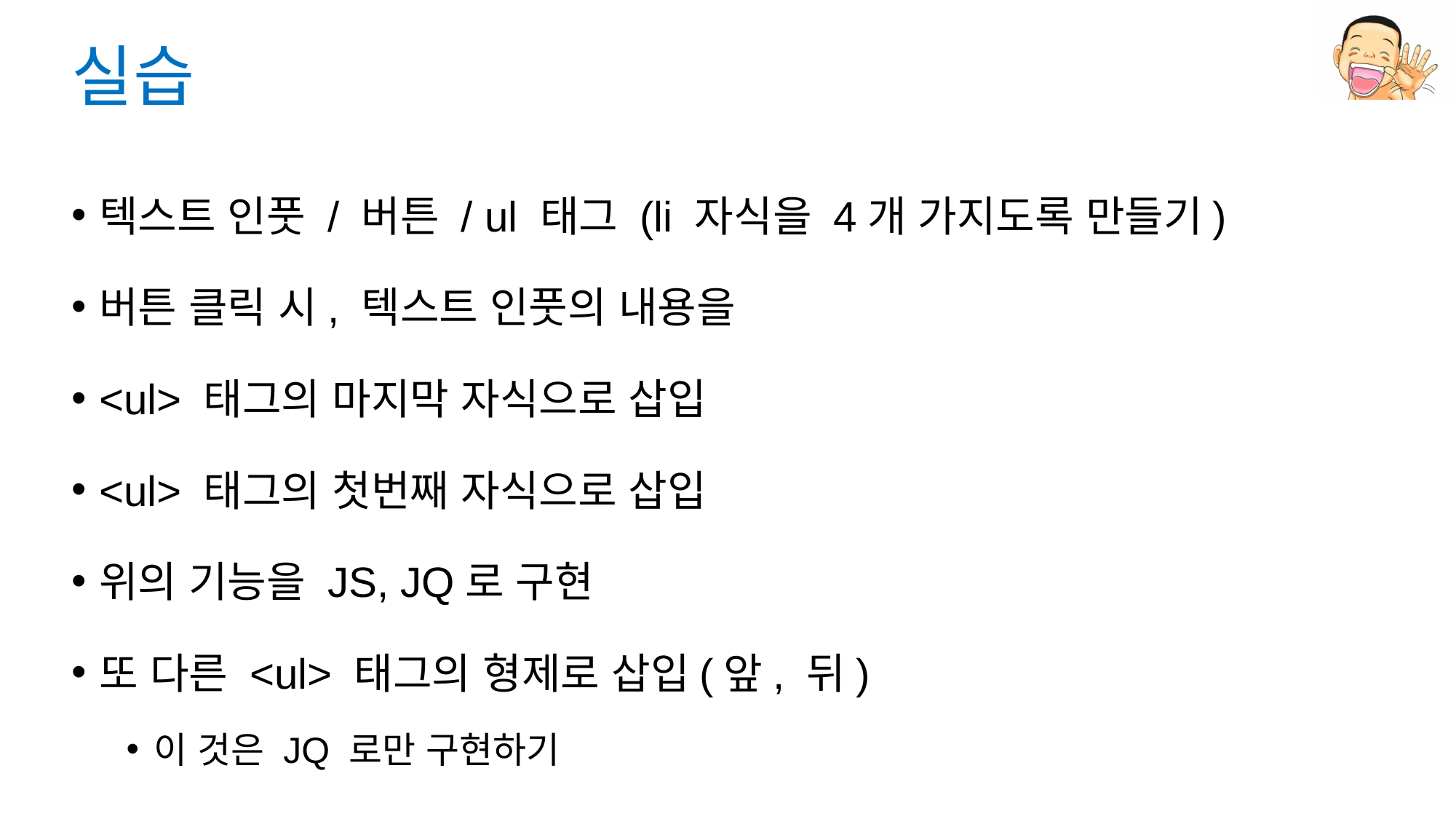

# 실습
텍스트 인풋 / 버튼 / ul 태그 (li 자식을 4개 가지도록 만들기)
버튼 클릭 시, 텍스트 인풋의 내용을
<ul> 태그의 마지막 자식으로 삽입
<ul> 태그의 첫번째 자식으로 삽입
위의 기능을 JS, JQ로 구현
또 다른 <ul> 태그의 형제로 삽입(앞, 뒤)
이 것은 JQ 로만 구현하기